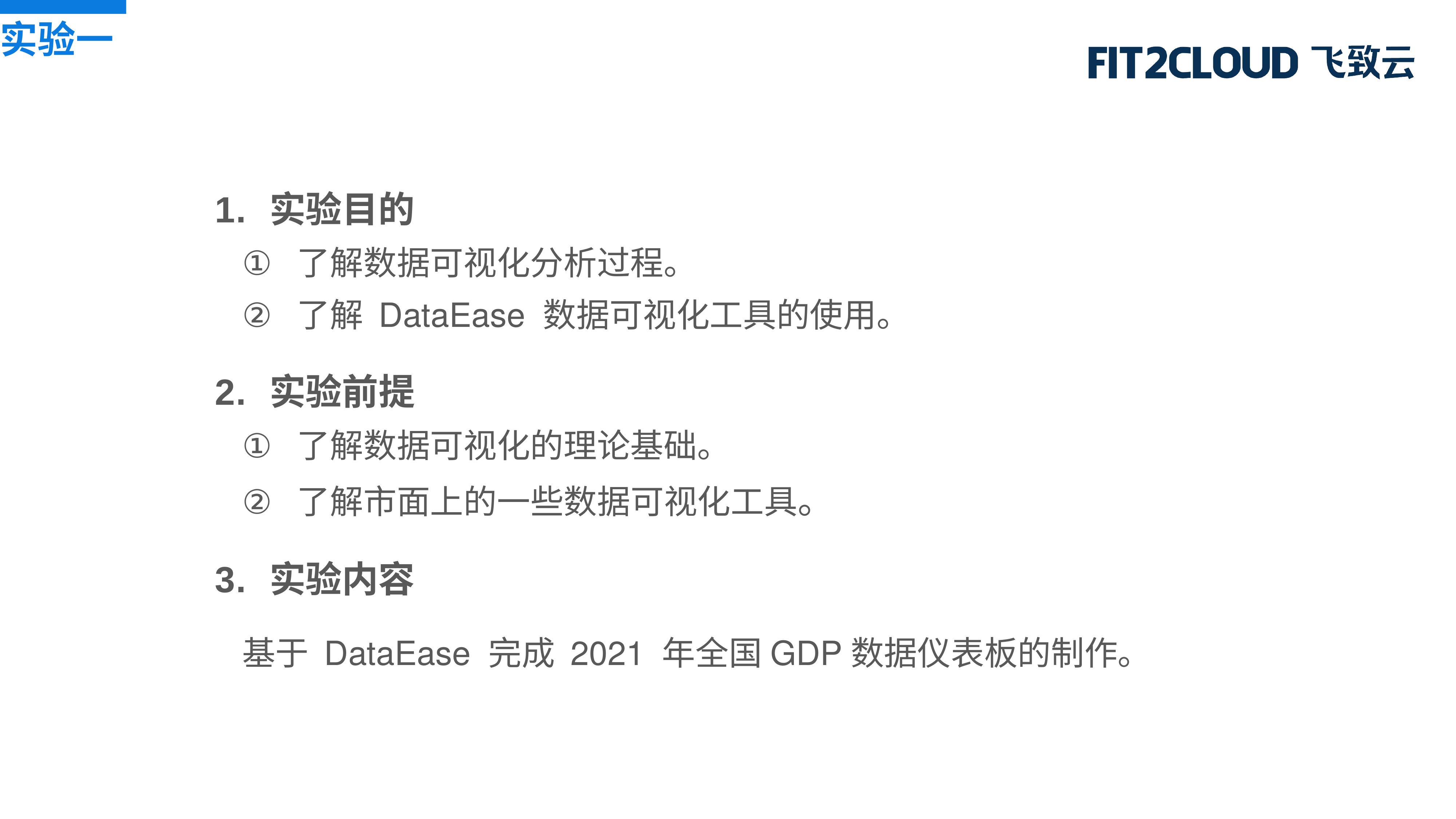

实验一
实验目的
了解数据可视化分析过程。
了解 DataEase 数据可视化工具的使用。
实验前提
了解数据可视化的理论基础。
了解市面上的一些数据可视化工具。
实验内容
基于 DataEase 完成 2021 年全国GDP数据仪表板的制作。